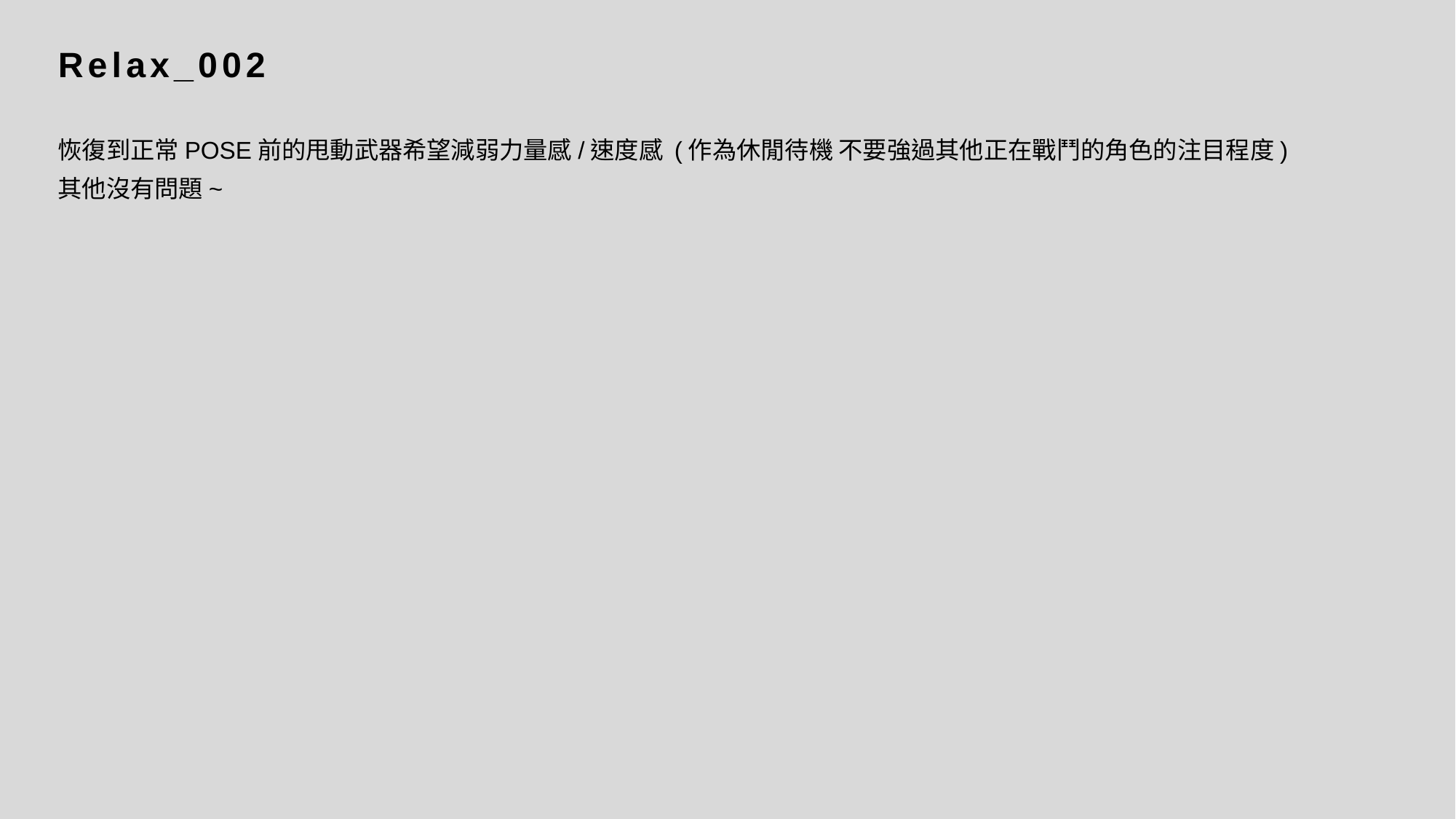

# Relax_002
恢復到正常POSE前的甩動武器希望減弱力量感/速度感 (作為休閒待機 不要強過其他正在戰鬥的角色的注目程度)
其他沒有問題~